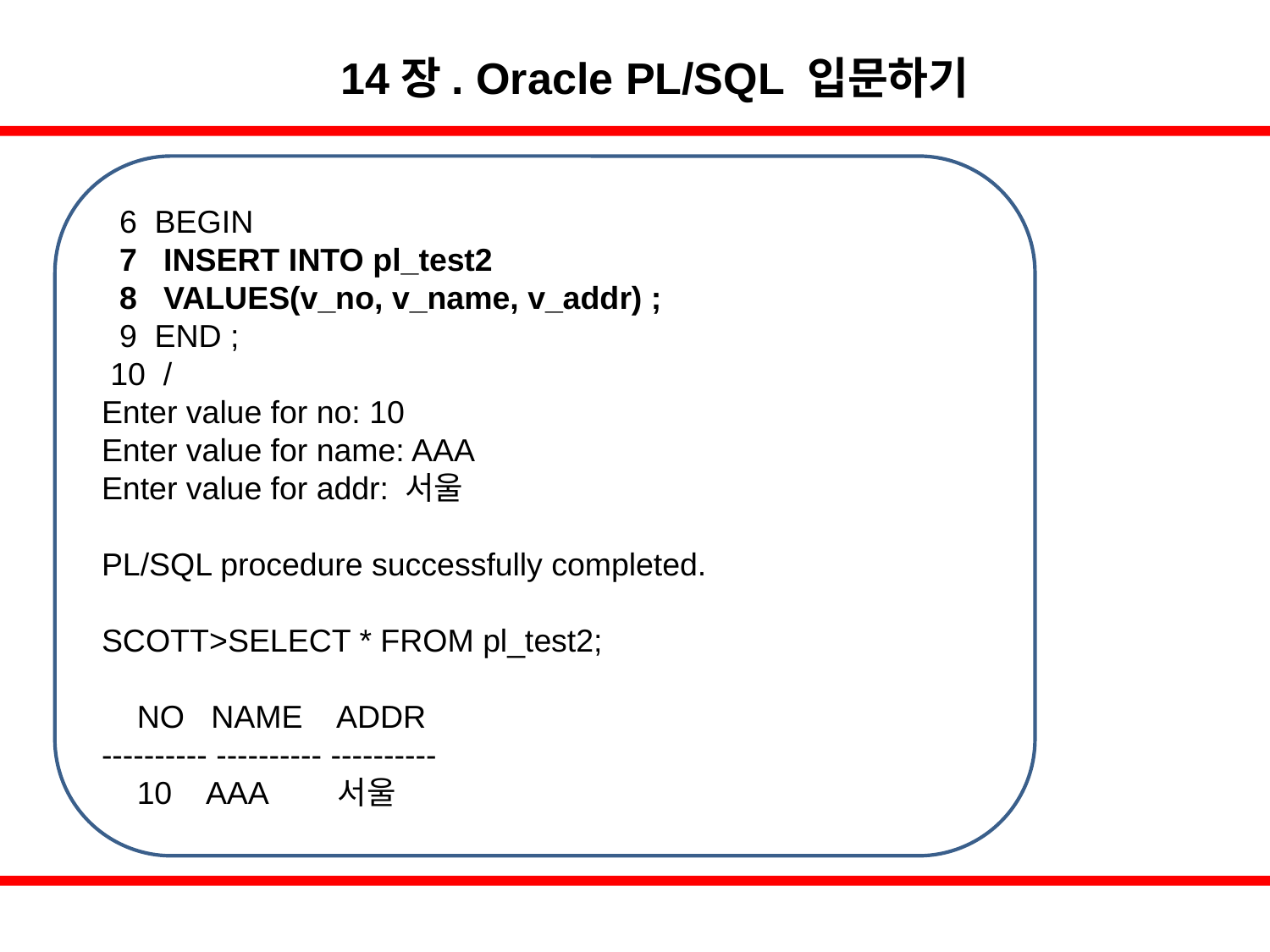

14장. Oracle PL/SQL 입문하기

  6  BEGIN
  7   INSERT INTO pl_test2
  8   VALUES(v_no, v_name, v_addr) ;
  9  END ;
 10  /
Enter value for no: 10
Enter value for name: AAA
Enter value for addr: 서울

PL/SQL procedure successfully completed.

SCOTT>SELECT * FROM pl_test2;

    NO   NAME    ADDR
---------- ---------- ----------
    10    AAA       서울